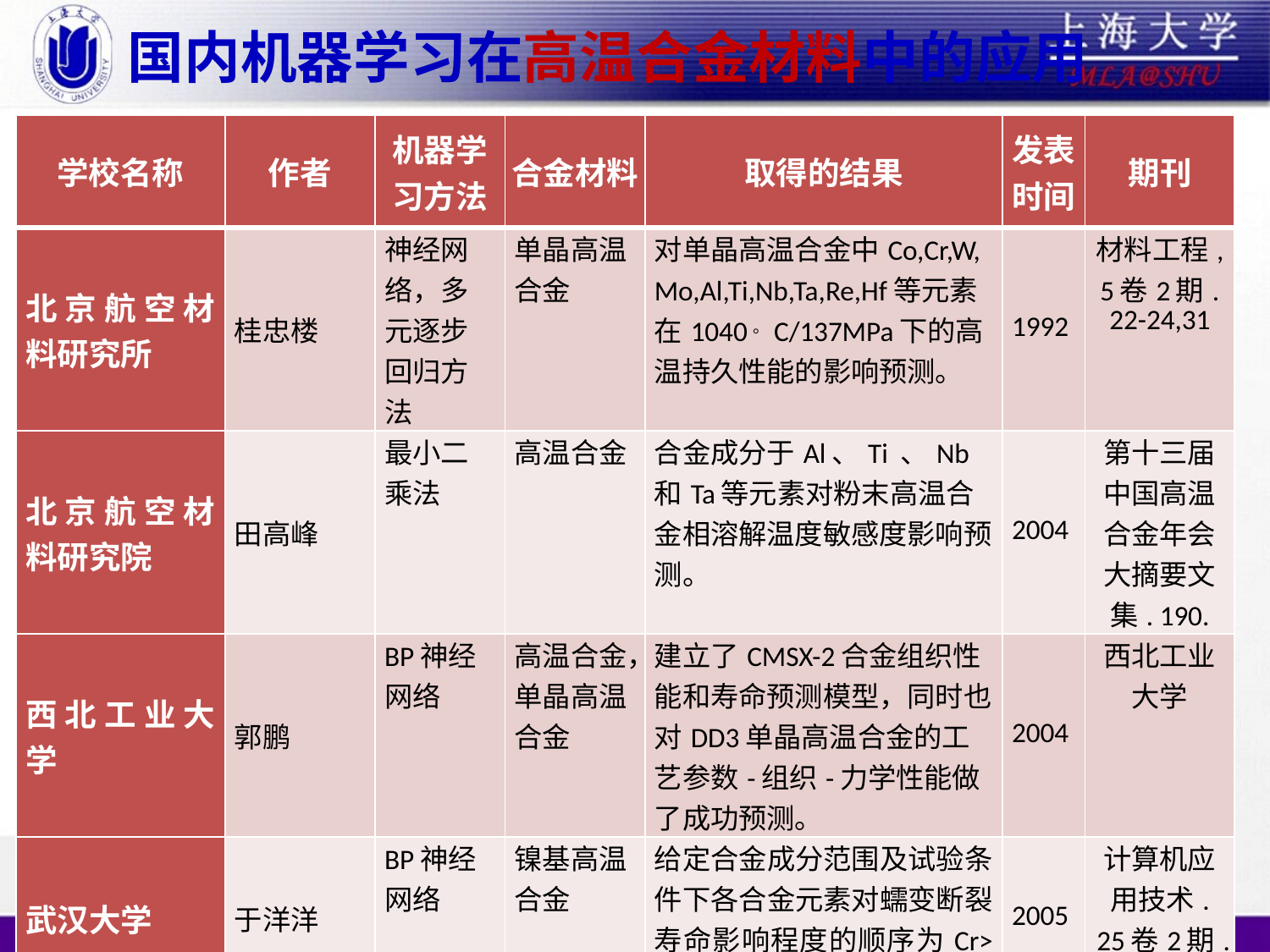

# 国内机器学习在高温合金材料中的应用

| 学校名称 | 作者 | 机器学习方法 | 合金材料 | 取得的结果 | 发表 时间 | 期刊 |
| --- | --- | --- | --- | --- | --- | --- |
| 北京航空材料研究所 | 桂忠楼 | 神经网络，多元逐步回归方法 | 单晶高温合金 | 对单晶高温合金中Co,Cr,W, Mo,Al,Ti,Nb,Ta,Re,Hf等元素在1040。C/137MPa下的高温持久性能的影响预测。 | 1992 | 材料工程, 5卷2期. 22-24,31 |
| 北京航空材料研究院 | 田高峰 | 最小二乘法 | 高温合金 | 合金成分于Al、Ti 、Nb 和Ta等元素对粉末高温合金相溶解温度敏感度影响预测。 | 2004 | 第十三届中国高温合金年会大摘要文集. 190. |
| 西北工业大学 | 郭鹏 | BP神经网络 | 高温合金，单晶高温合金 | 建立了CMSX-2合金组织性能和寿命预测模型，同时也对DD3单晶高温合金的工艺参数-组织-力学性能做了成功预测。 | 2004 | 西北工业大学 |
| 武汉大学 | 于洋洋 | BP神经网络 | 镍基高温合金 | 给定合金成分范围及试验条件下各合金元素对蠕变断裂寿命影响程度的顺序为Cr> W> Ta> Mo> Co。 | 2005 | 计算机应用技术. 25卷2期. 96-98 |